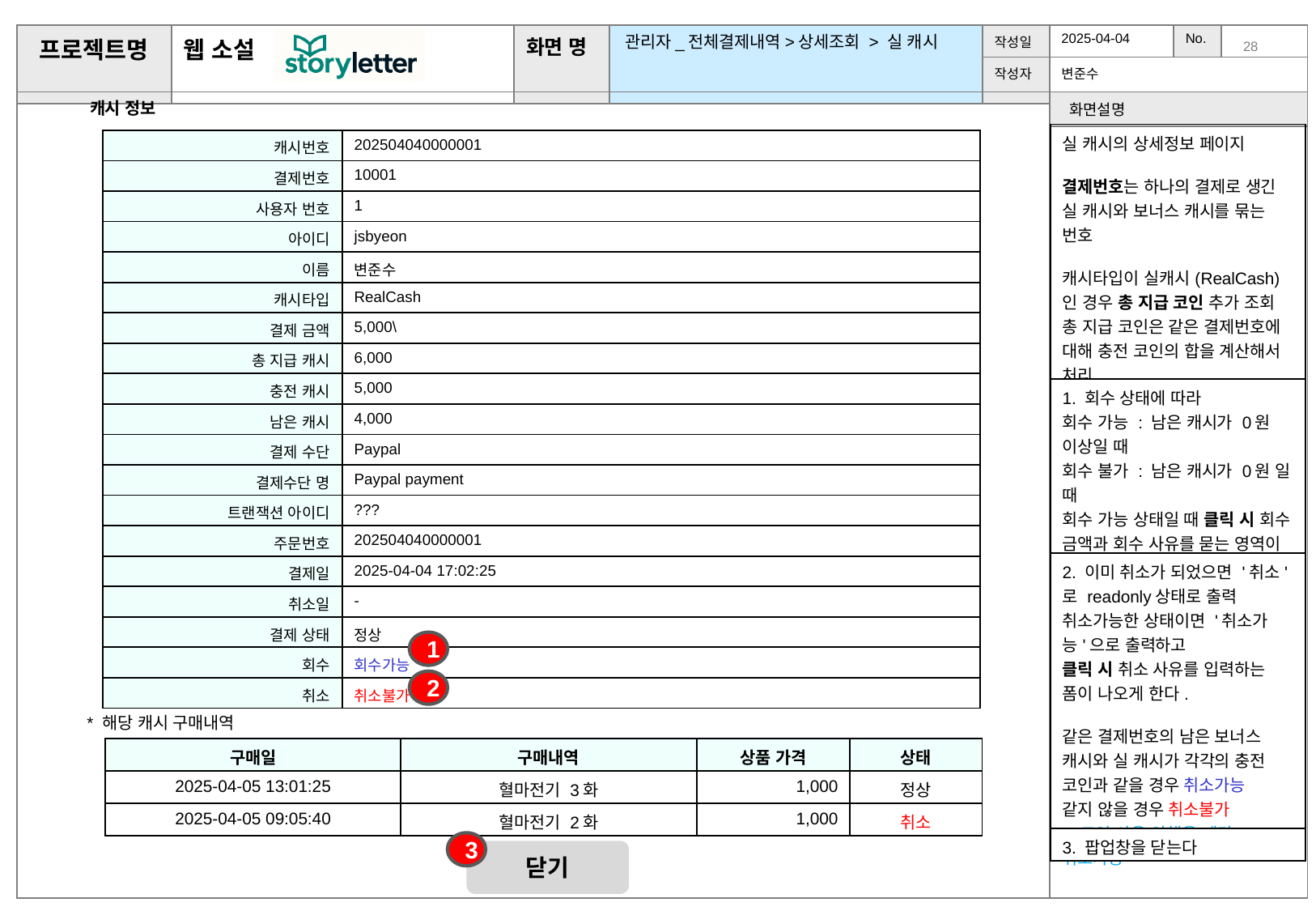

관리자_전체결제내역>상세조회 > 실 캐시
캐시 정보
| 실 캐시의 상세정보 페이지 결제번호는 하나의 결제로 생긴 실 캐시와 보너스 캐시를 묶는 번호 캐시타입이 실캐시(RealCash)인 경우 총 지급 코인 추가 조회 총 지급 코인은 같은 결제번호에 대해 충전 코인의 합을 계산해서 처리 |
| --- |
| 1. 회수 상태에 따라 회수 가능 : 남은 캐시가 0원 이상일 때 회수 불가 : 남은 캐시가 0원 일 때 회수 가능 상태일 때 클릭 시 회수 금액과 회수 사유를 묻는 영역이 나오게 한다. |
| 2. 이미 취소가 되었으면 '취소' 로 readonly상태로 출력 취소가능한 상태이면 '취소가능'으로 출력하고 클릭 시 취소 사유를 입력하는 폼이 나오게 한다. 같은 결제번호의 남은 보너스 캐시와 실 캐시가 각각의 충전 코인과 같을 경우 취소가능 같지 않을 경우 취소불가 > 코인 사용 안했을 때만 취소가능 |
| 3. 팝업창을 닫는다 |
| 캐시번호 | 202504040000001 |
| --- | --- |
| 결제번호 | 10001 |
| 사용자 번호 | 1 |
| 아이디 | jsbyeon |
| 이름 | 변준수 |
| 캐시타입 | RealCash |
| 결제 금액 | 5,000\ |
| 총 지급 캐시 | 6,000 |
| 충전 캐시 | 5,000 |
| 남은 캐시 | 4,000 |
| 결제 수단 | Paypal |
| 결제수단 명 | Paypal payment |
| 트랜잭션 아이디 | ??? |
| 주문번호 | 202504040000001 |
| 결제일 | 2025-04-04 17:02:25 |
| 취소일 | - |
| 결제 상태 | 정상 |
| 회수 | 회수가능 |
| 취소 | 취소불가 |
1
2
* 해당 캐시 구매내역
| 구매일 | 구매내역 | 상품 가격 | 상태 |
| --- | --- | --- | --- |
| 2025-04-05 13:01:25 | 혈마전기 3화 | 1,000 | 정상 |
| 2025-04-05 09:05:40 | 혈마전기 2화 | 1,000 | 취소 |
3
닫기